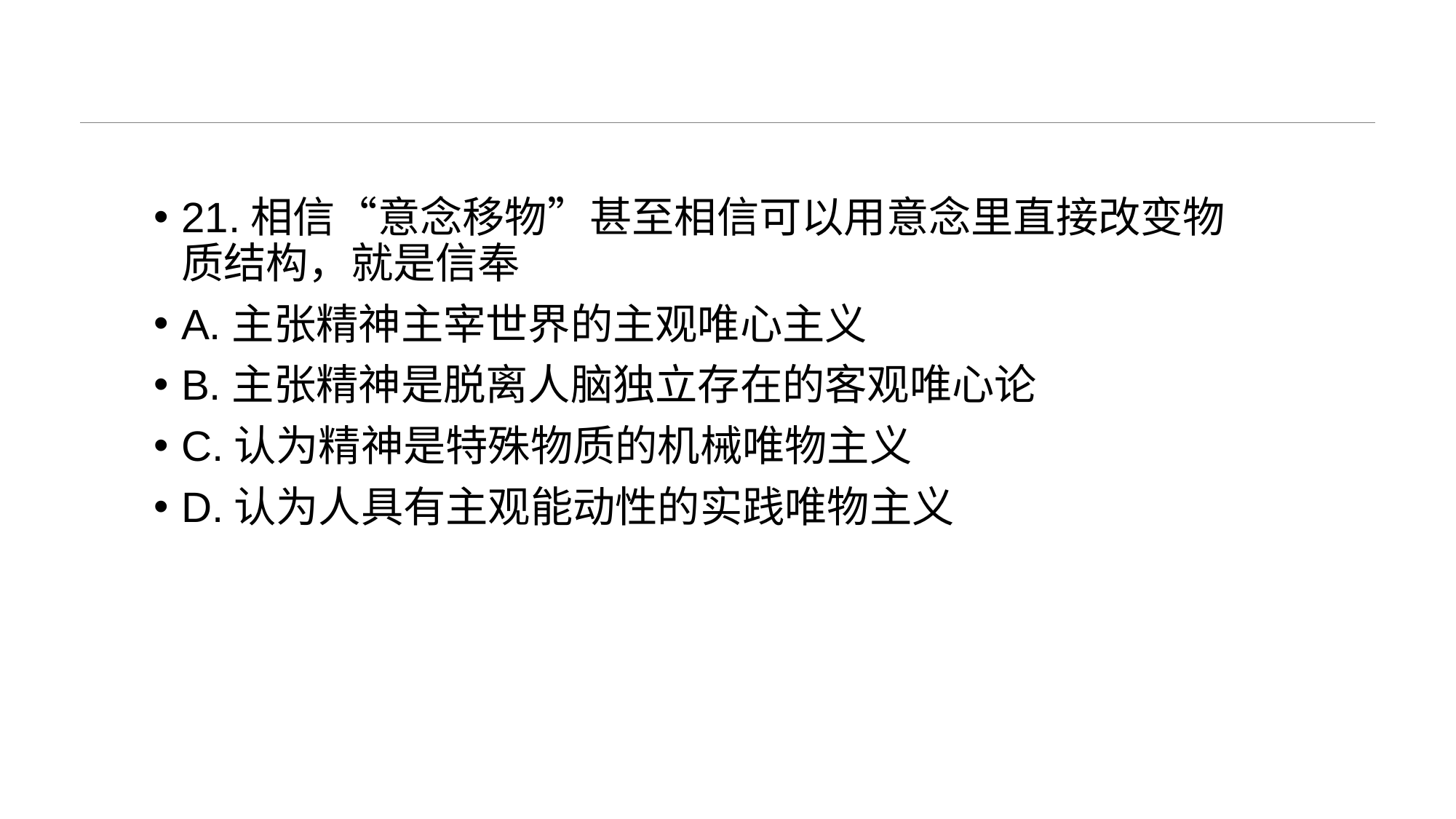

#
21.相信“意念移物”甚至相信可以用意念里直接改变物质结构，就是信奉
A.主张精神主宰世界的主观唯心主义
B.主张精神是脱离人脑独立存在的客观唯心论
C.认为精神是特殊物质的机械唯物主义
D.认为人具有主观能动性的实践唯物主义